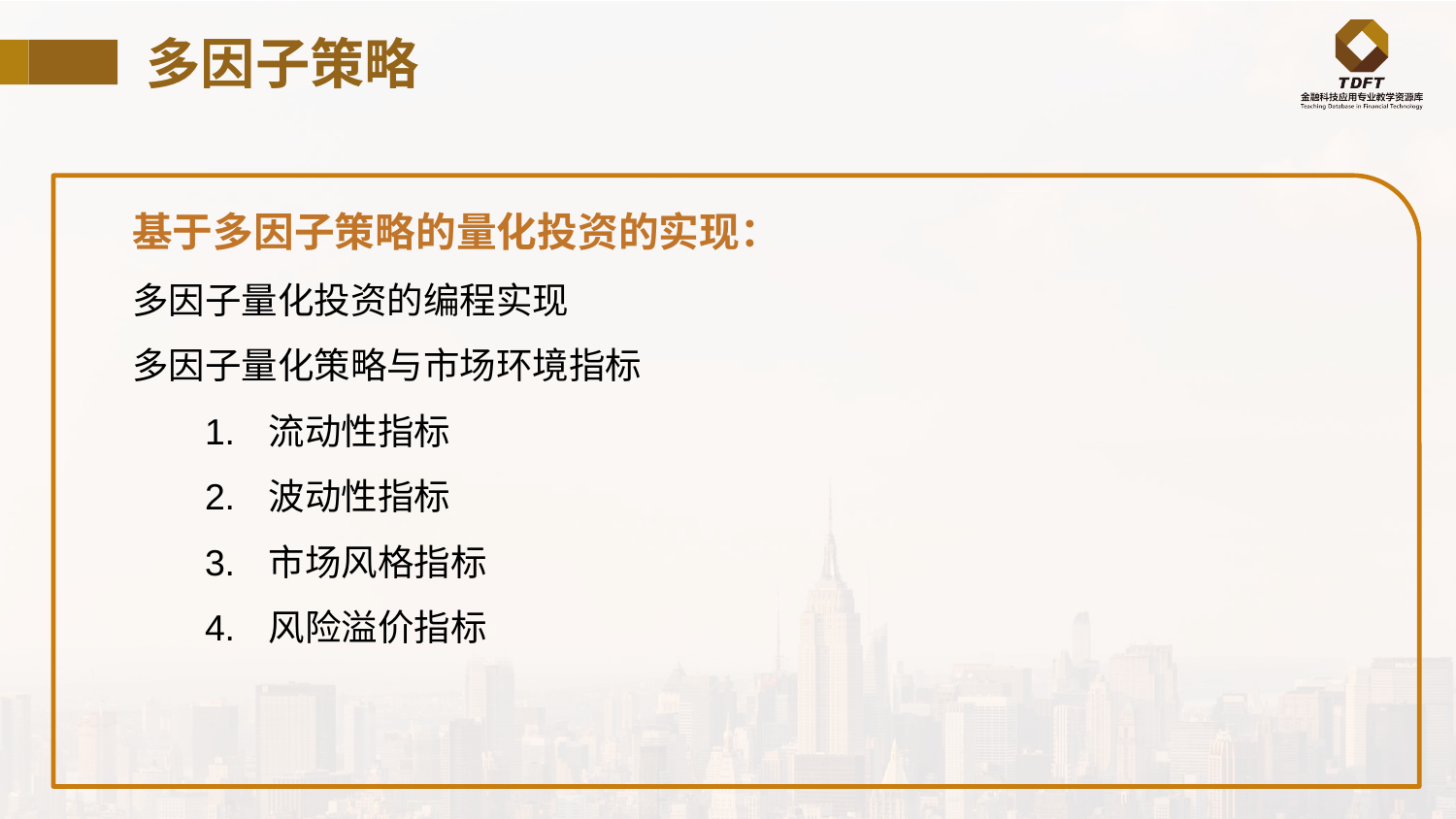

# 多因子策略

基于多因子策略的量化投资的实现：
多因子量化投资的编程实现
多因子量化策略与市场环境指标
流动性指标
波动性指标
市场风格指标
风险溢价指标